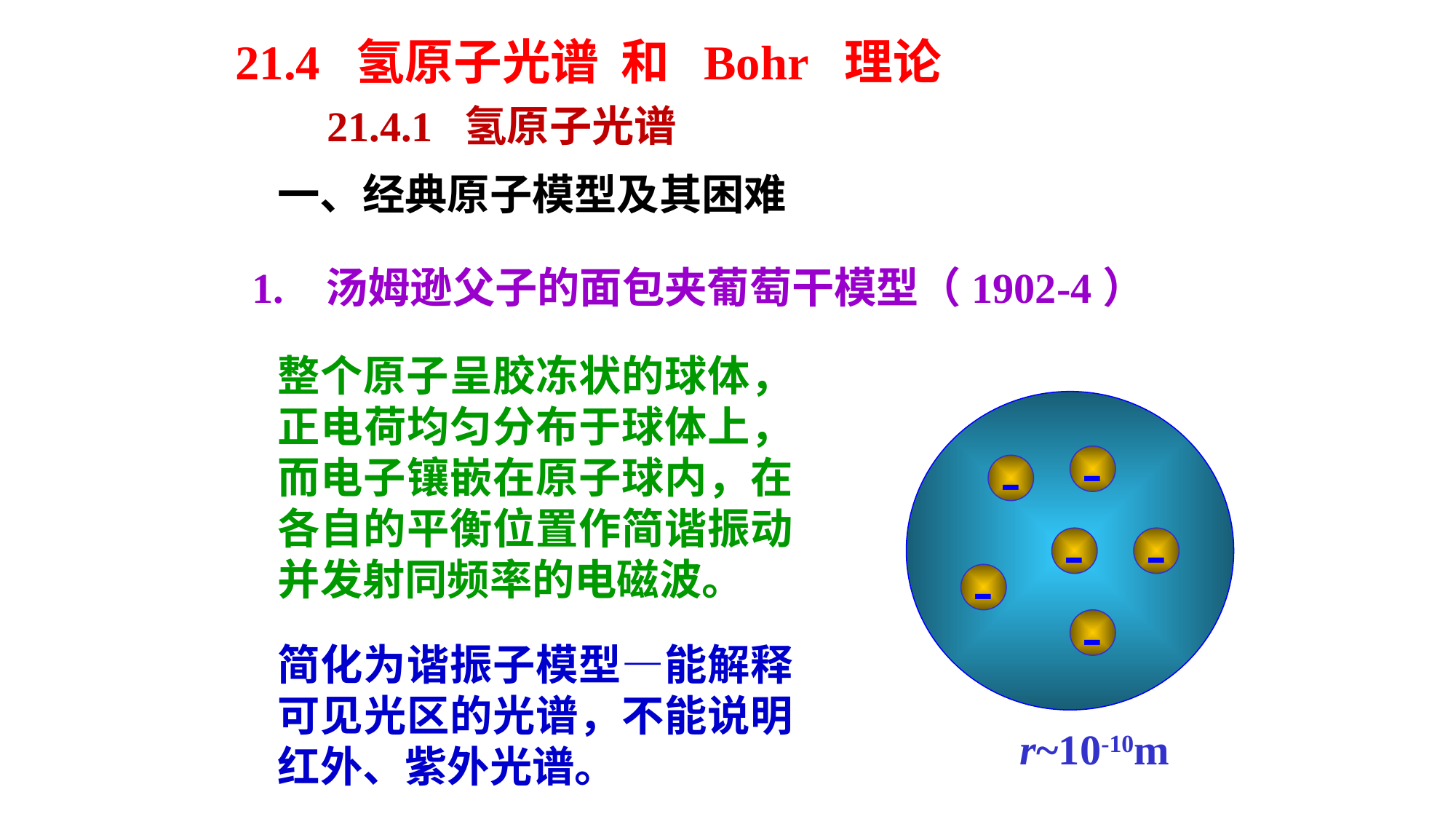

21.4  氢原子光谱  和  Bohr  理论
21.4.1  氢原子光谱
一、经典原子模型及其困难
1.   汤姆逊父子的面包夹葡萄干模型（1902-4）
整个原子呈胶冻状的球体，正电荷均匀分布于球体上，而电子镶嵌在原子球内，在各自的平衡位置作简谐振动并发射同频率的电磁波。

-
-
-
-
-
-
简化为谐振子模型—能解释可见光区的光谱，不能说明红外、紫外光谱。
r~10-10m